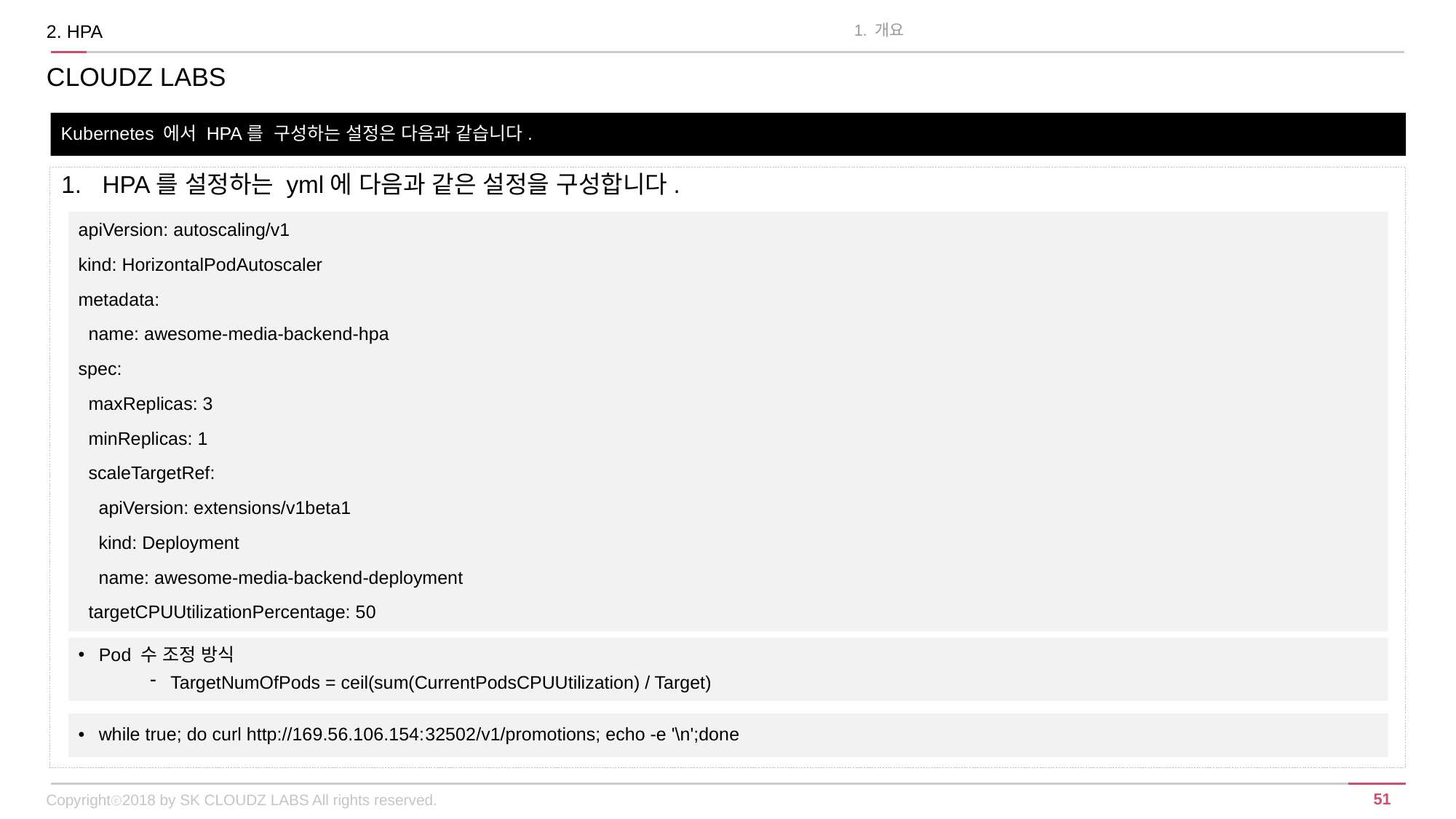

2. HPA
1. 개요
CLOUDZ LABS
Kubernetes 에서 HPA를  구성하는 설정은 다음과 같습니다.
HPA를 설정하는 yml에 다음과 같은 설정을 구성합니다.

apiVersion: autoscaling/v1
kind: HorizontalPodAutoscaler
metadata:
  name: awesome-media-backend-hpa
spec:
  maxReplicas: 3
  minReplicas: 1
  scaleTargetRef:
    apiVersion: extensions/v1beta1
    kind: Deployment
    name: awesome-media-backend-deployment
  targetCPUUtilizationPercentage: 50
Pod 수 조정 방식
TargetNumOfPods = ceil(sum(CurrentPodsCPUUtilization) / Target)
while true; do curl http://169.56.106.154:32502/v1/promotions; echo -e '\n';done
Copyrightⓒ2018 by SK CLOUDZ LABS All rights reserved.